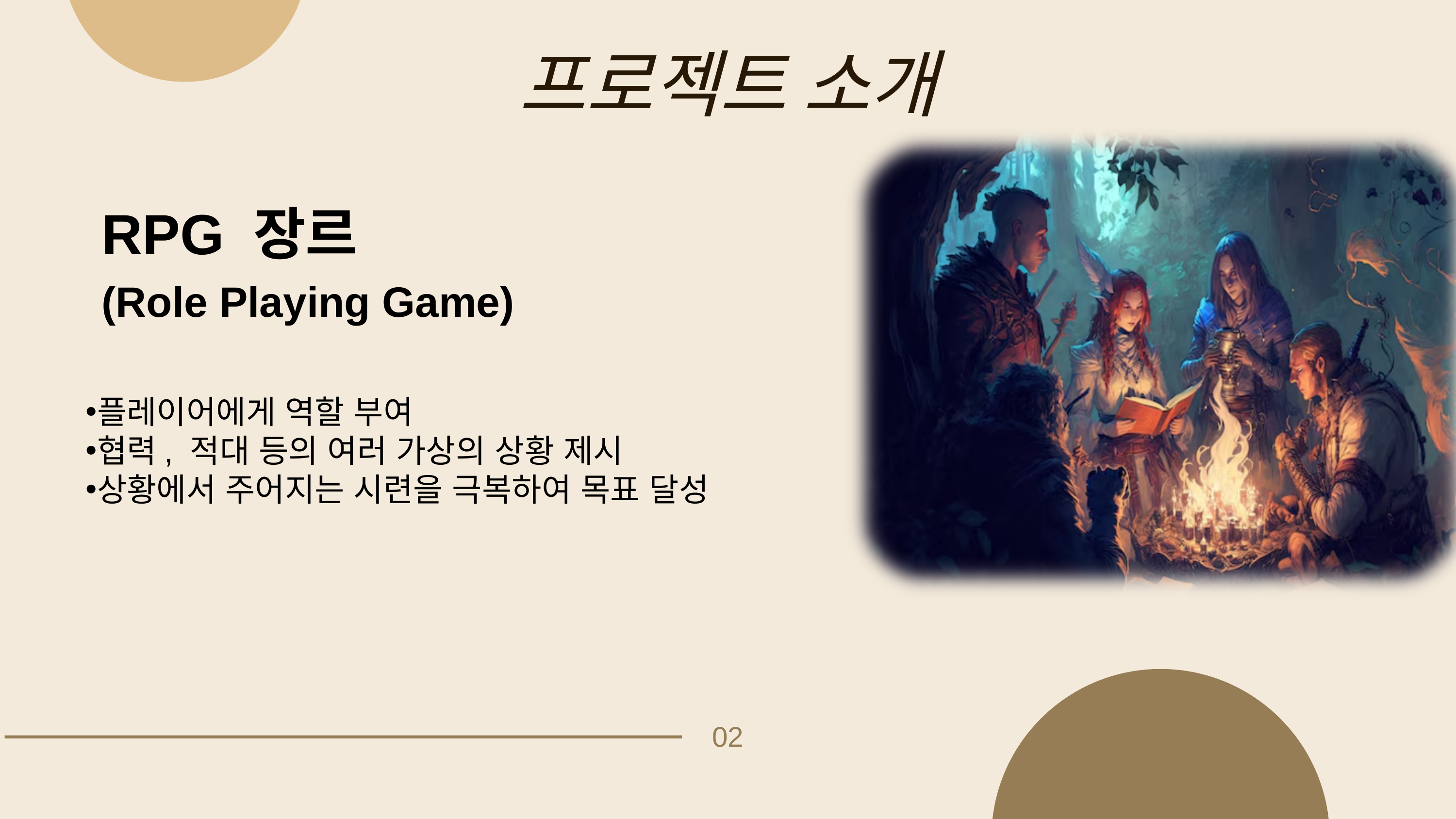

프로젝트 소개

RPG 장르
(Role Playing Game)
플레이어에게 역할 부여
협력, 적대 등의 여러 가상의 상황 제시
상황에서 주어지는 시련을 극복하여 목표 달성

02